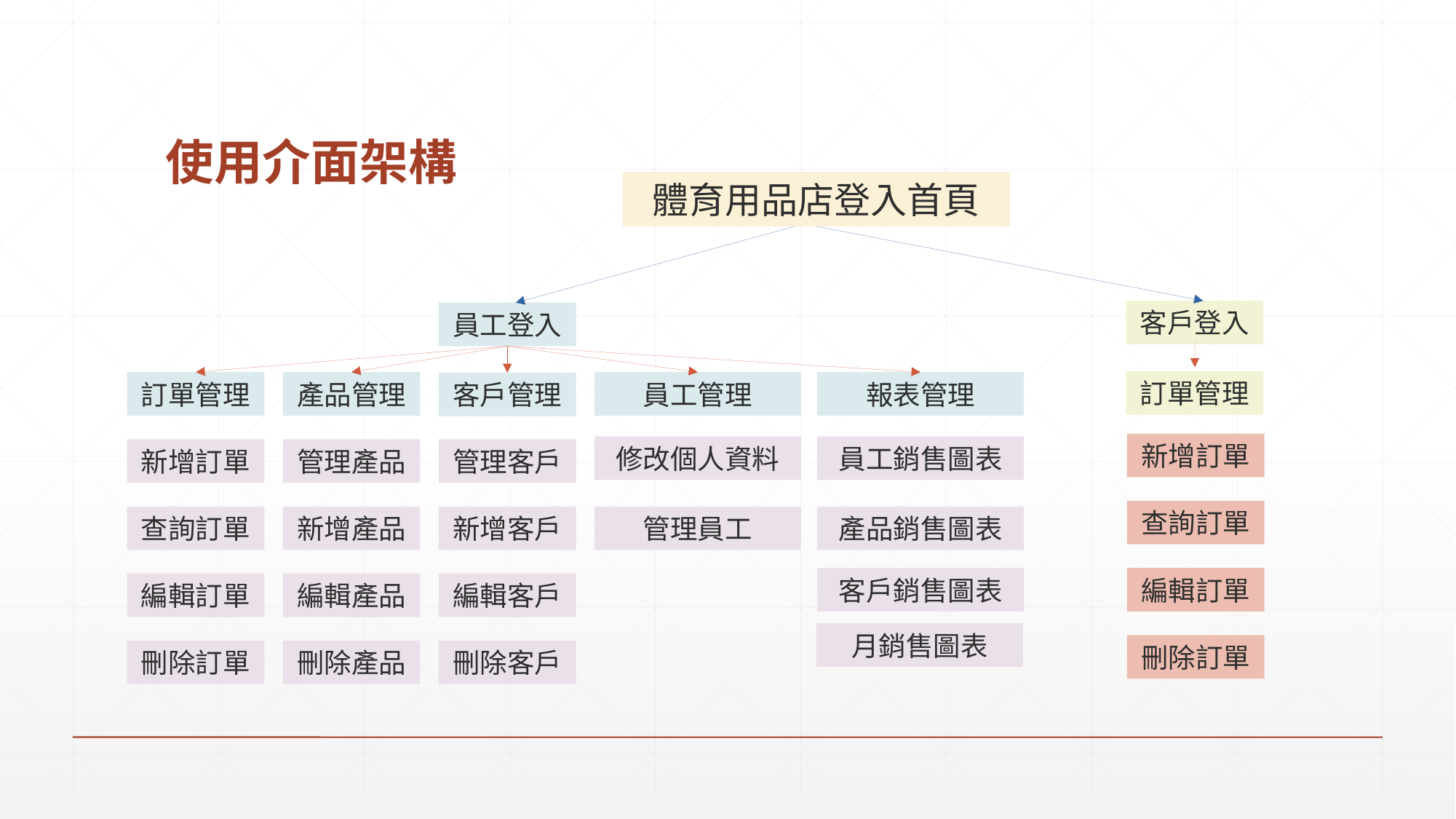

# 使用介面架構
體育用品店登入首頁

客戶登入
員工登入
訂單管理
訂單管理
產品管理
員工管理
報表管理
客戶管理
新增訂單
修改個人資料
員工銷售圖表
新增訂單
管理產品
管理客戶
查詢訂單
查詢訂單
新增產品
新增客戶
管理員工
產品銷售圖表
客戶銷售圖表
編輯訂單
編輯訂單
編輯產品
編輯客戶
月銷售圖表
刪除訂單
刪除訂單
刪除產品
刪除客戶